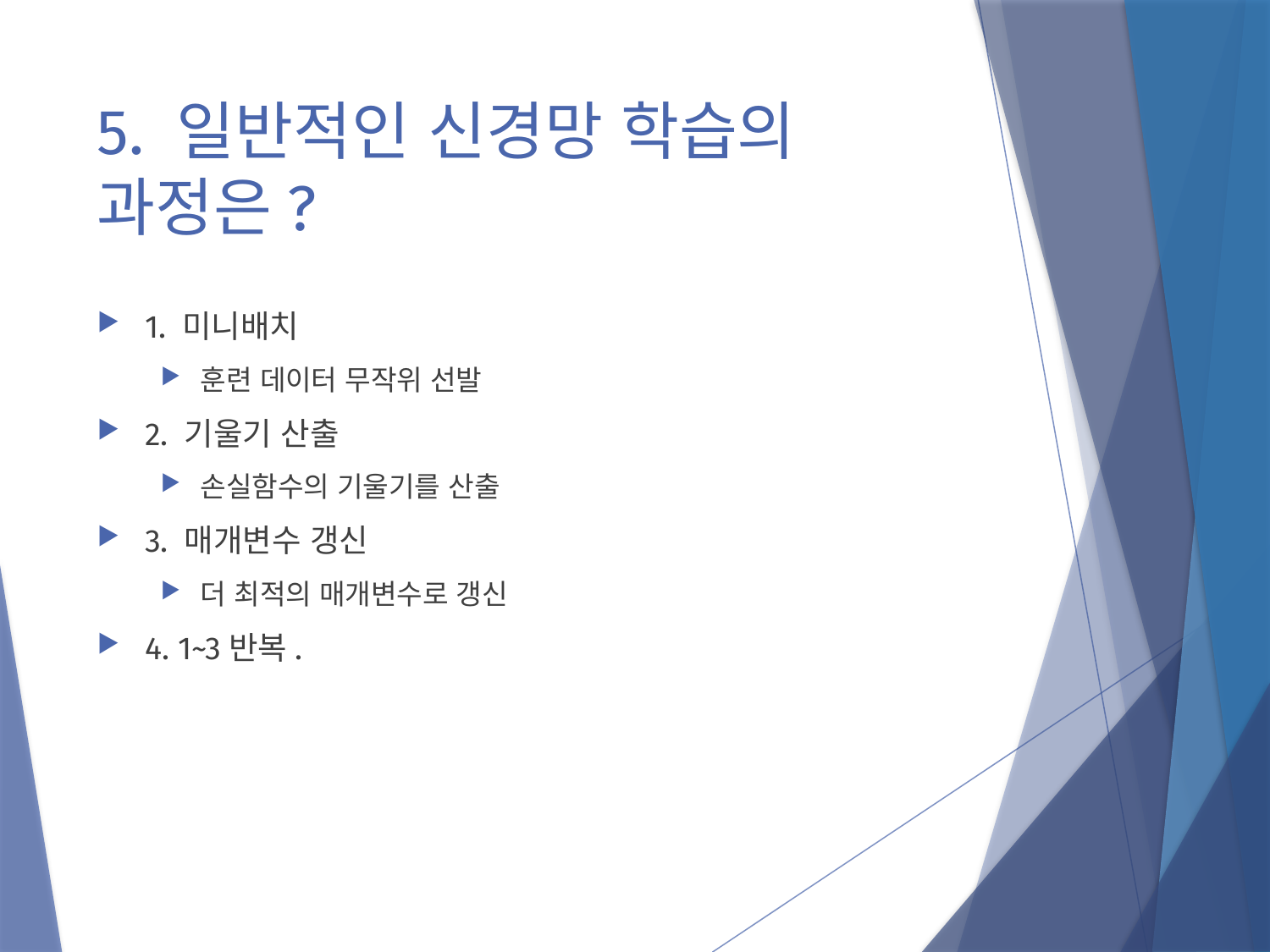

# 5. 일반적인 신경망 학습의 과정은?
1. 미니배치
훈련 데이터 무작위 선발
2. 기울기 산출
손실함수의 기울기를 산출
3. 매개변수 갱신
더 최적의 매개변수로 갱신
4. 1~3반복.